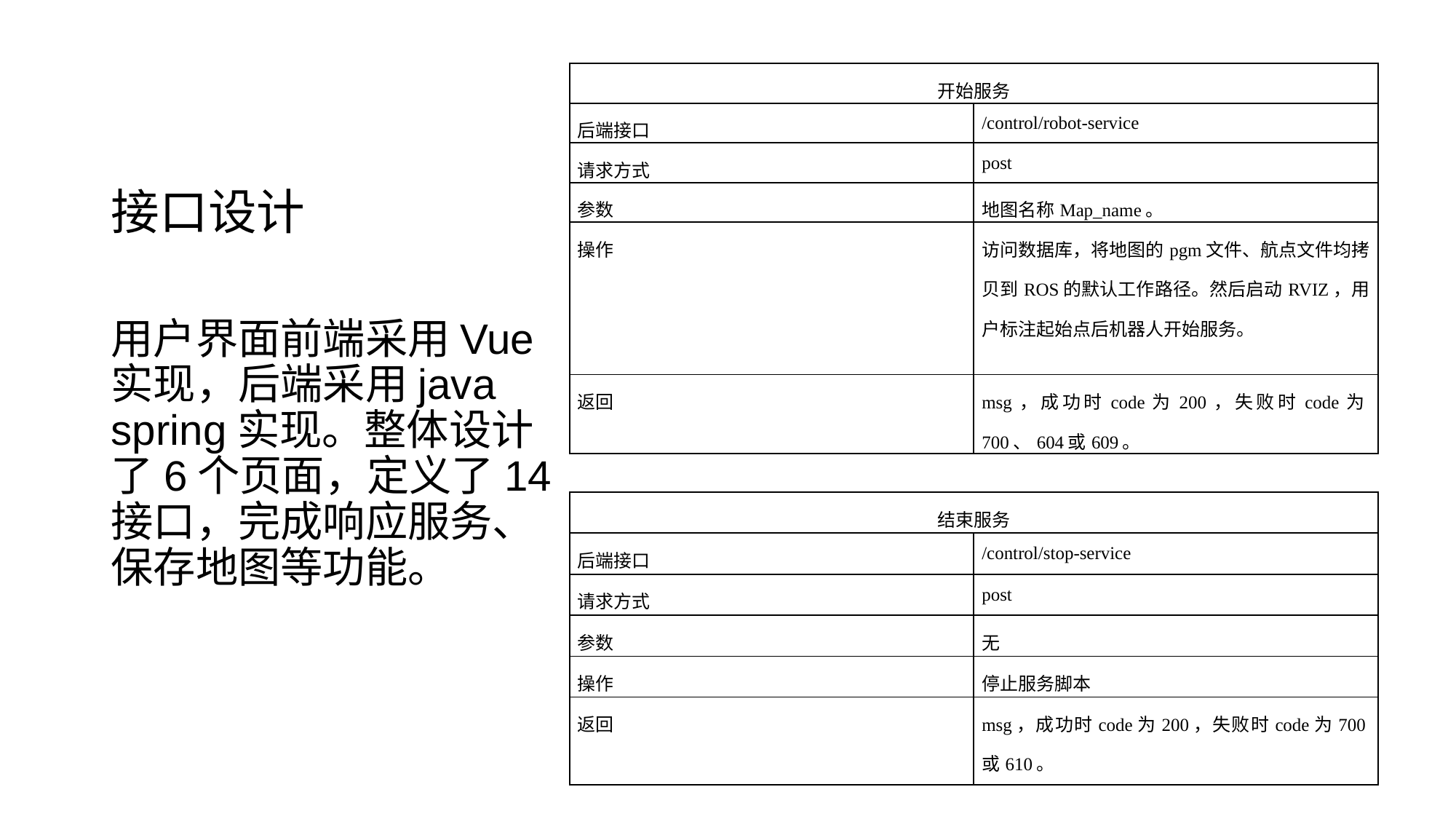

# 接口设计
| 开始服务 |  |
| --- | --- |
| 后端接口 | /control/robot-service |
| 请求方式 | post |
| 参数 | 地图名称Map\_name。 |
| 操作 | 访问数据库，将地图的pgm文件、航点文件均拷贝到ROS的默认工作路径。然后启动RVIZ，用户标注起始点后机器人开始服务。 |
| 返回 | msg，成功时code为200，失败时code为700、604或609。 |

用户界面前端采用Vue实现，后端采用java spring实现。整体设计了6个页面，定义了14接口，完成响应服务、保存地图等功能。
| 结束服务 |  |
| --- | --- |
| 后端接口 | /control/stop-service |
| 请求方式 | post |
| 参数 | 无 |
| 操作 | 停止服务脚本 |
| 返回 | msg，成功时code为200，失败时code为700或610。 |